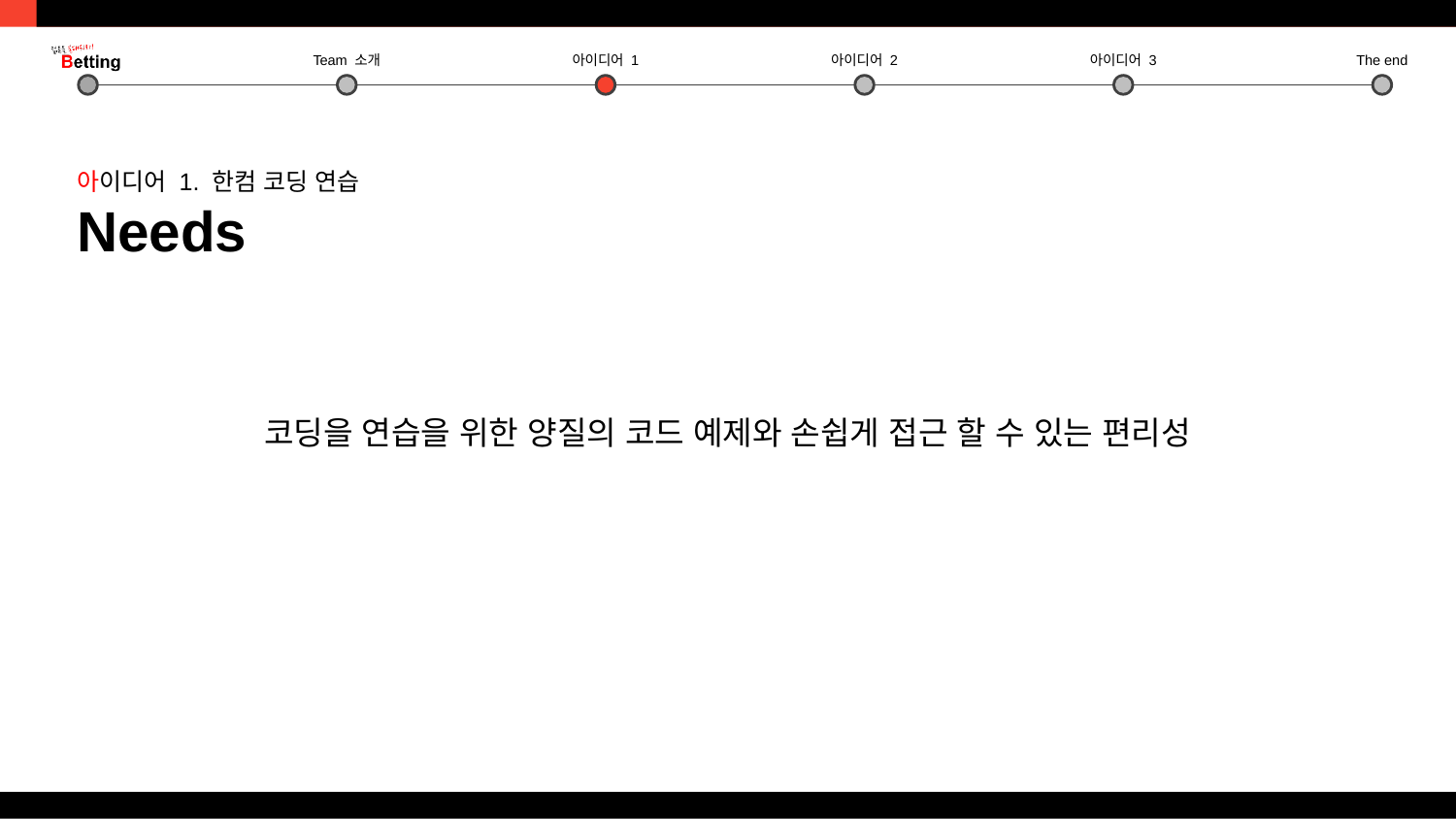

아이디어 1. 한컴 코딩 연습
Needs
코딩을 연습을 위한 양질의 코드 예제와 손쉽게 접근 할 수 있는 편리성